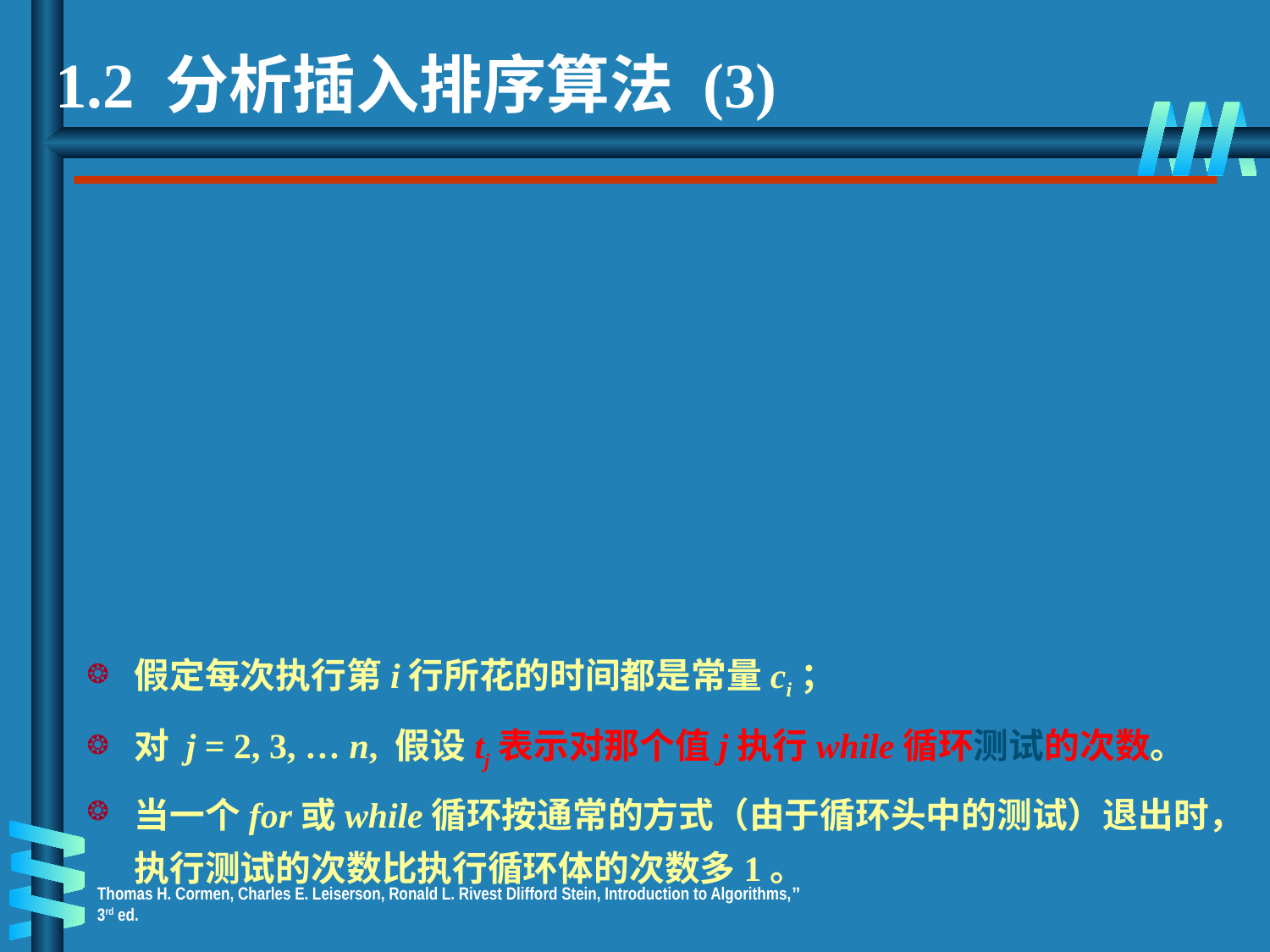

1.2 分析插入排序算法 (3)
假定每次执行第i行所花的时间都是常量ci；
对 j = 2, 3, … n, 假设tj表示对那个值j执行while循环测试的次数。
当一个for或while循环按通常的方式（由于循环头中的测试）退出时，执行测试的次数比执行循环体的次数多1。